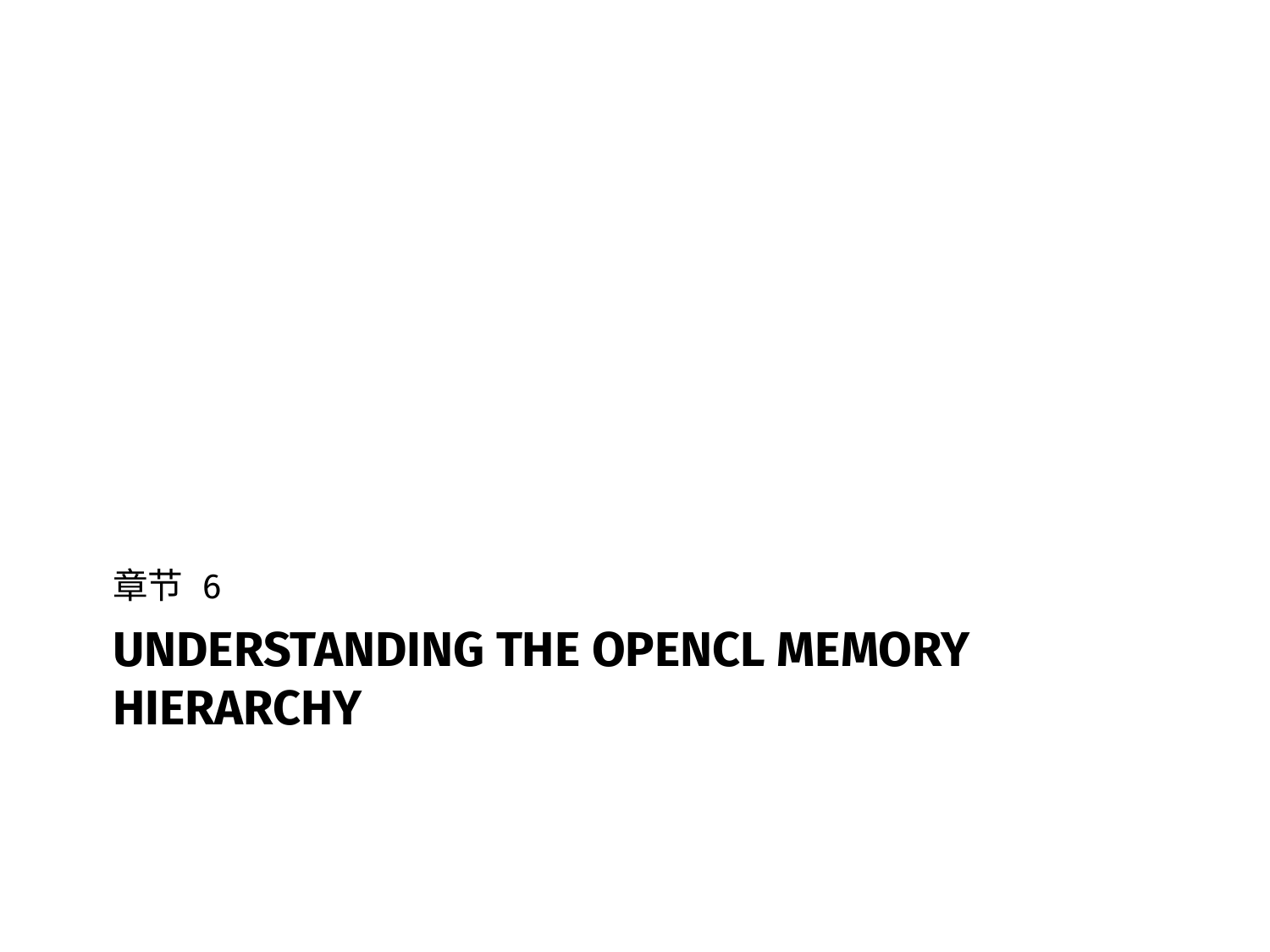

章节 6
Understanding the OpenCL memory hierarchy